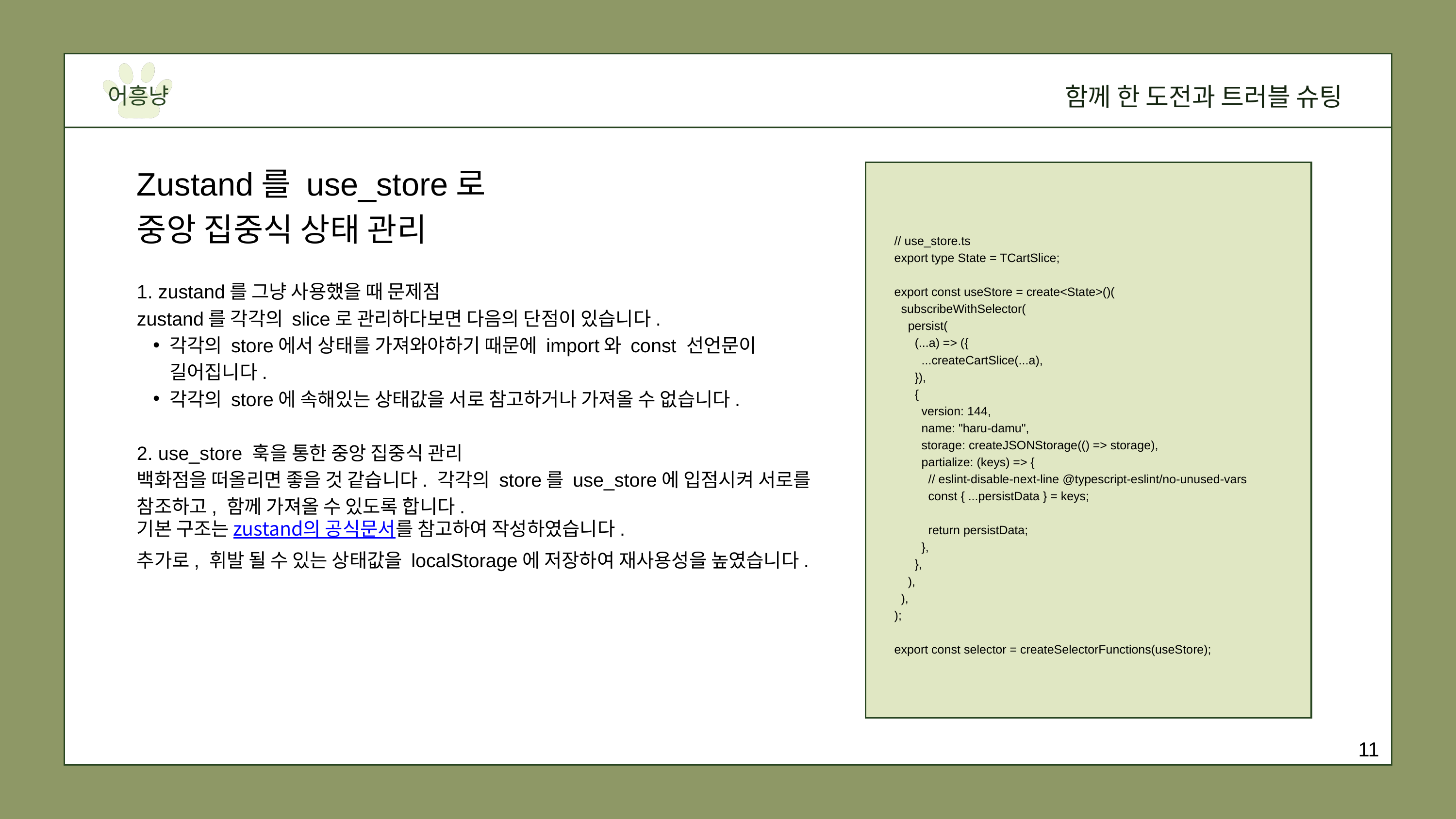

함께 한 도전과 트러블 슈팅
어흥냥

Zustand를 use_store로
중앙 집중식 상태 관리

// use_store.ts
export type State = TCartSlice;

export const useStore = create<State>()(
  subscribeWithSelector(
    persist(
      (...a) => ({
        ...createCartSlice(...a),
      }),
      {
        version: 144,
        name: "haru-damu",
        storage: createJSONStorage(() => storage),
        partialize: (keys) => {
          // eslint-disable-next-line @typescript-eslint/no-unused-vars
          const { ...persistData } = keys;

          return persistData;
        },
      },
    ),
  ),
);

export const selector = createSelectorFunctions(useStore);
1. zustand를 그냥 사용했을 때 문제점
zustand를 각각의 slice로 관리하다보면 다음의 단점이 있습니다.
각각의 store에서 상태를 가져와야하기 때문에 import와 const 선언문이            길어집니다.
각각의 store에 속해있는 상태값을 서로 참고하거나 가져올 수 없습니다.

2. use_store 훅을 통한 중앙 집중식 관리
백화점을 떠올리면 좋을 것 같습니다. 각각의 store를 use_store에 입점시켜 서로를
참조하고, 함께 가져올 수 있도록 합니다.
기본 구조는 zustand의 공식문서를 참고하여 작성하였습니다.
추가로, 휘발 될 수 있는 상태값을 localStorage에 저장하여 재사용성을 높였습니다.

사용 예시 :

// use_store를 불러와 한번에 선언 할 수 있습니다.
import { useStore } from "@/hooks/usestore";
const { user, changeIsCheckedAllCartItems } =useStore();

// 각각의 store에서 get()을 통해 서로를 참조하여 사용 할 수 있습니다.
getCartItem: () => {return get().user?},

11